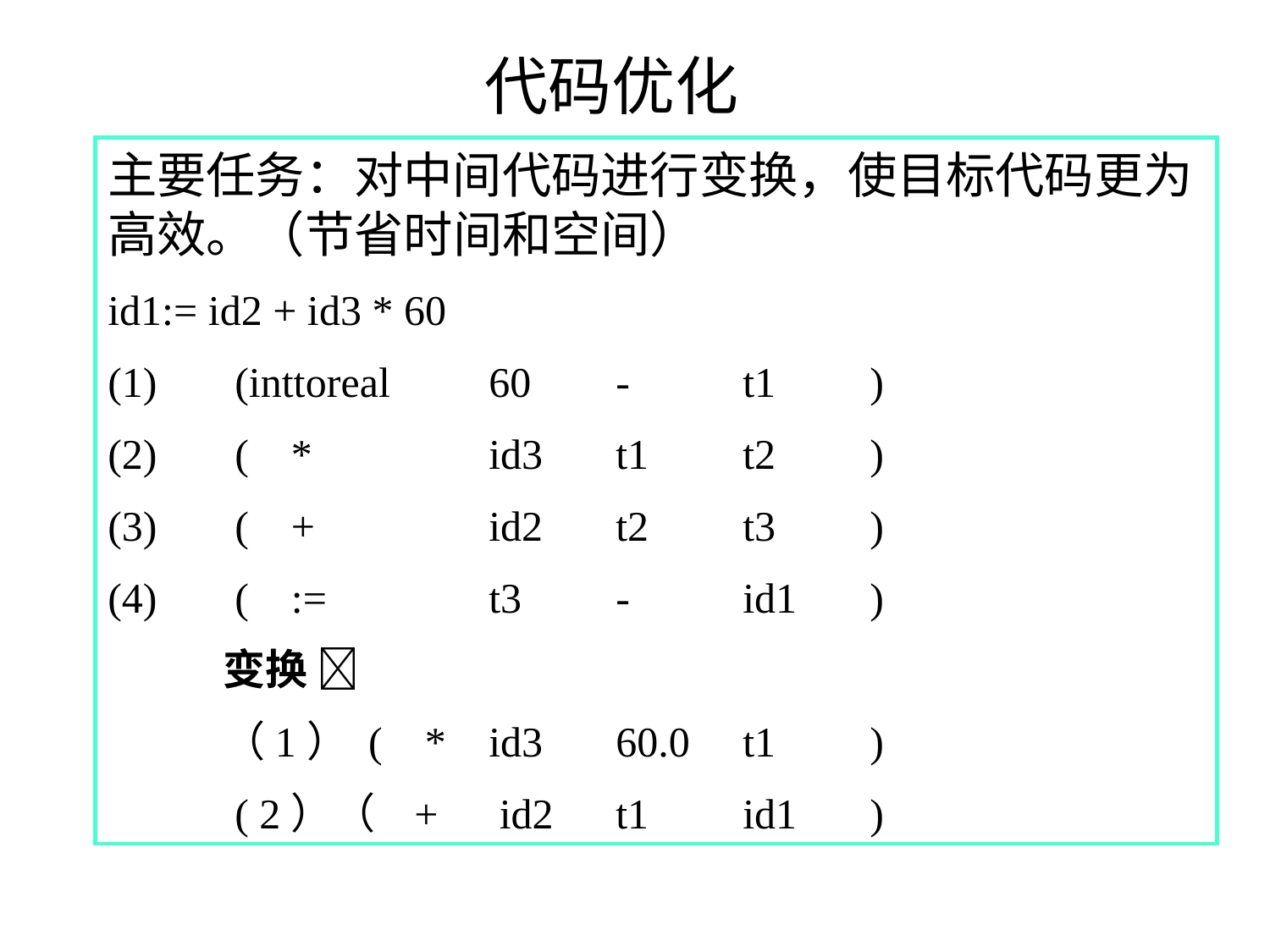

# 代码优化
主要任务：对中间代码进行变换，使目标代码更为高效。（节省时间和空间）
id1:= id2 + id3 * 60
(1)	(inttoreal	60	-	t1	)
(2)	(    *	            id3	t1	t2	)
(3)	(    +		id2	t2	t3	)
(4)	(    :=		t3	-	id1	)
           变换 ⇒
           （1） (    *	id3	60.0	t1	)
            ( 2）（   +	 id2 	t1	id1	)